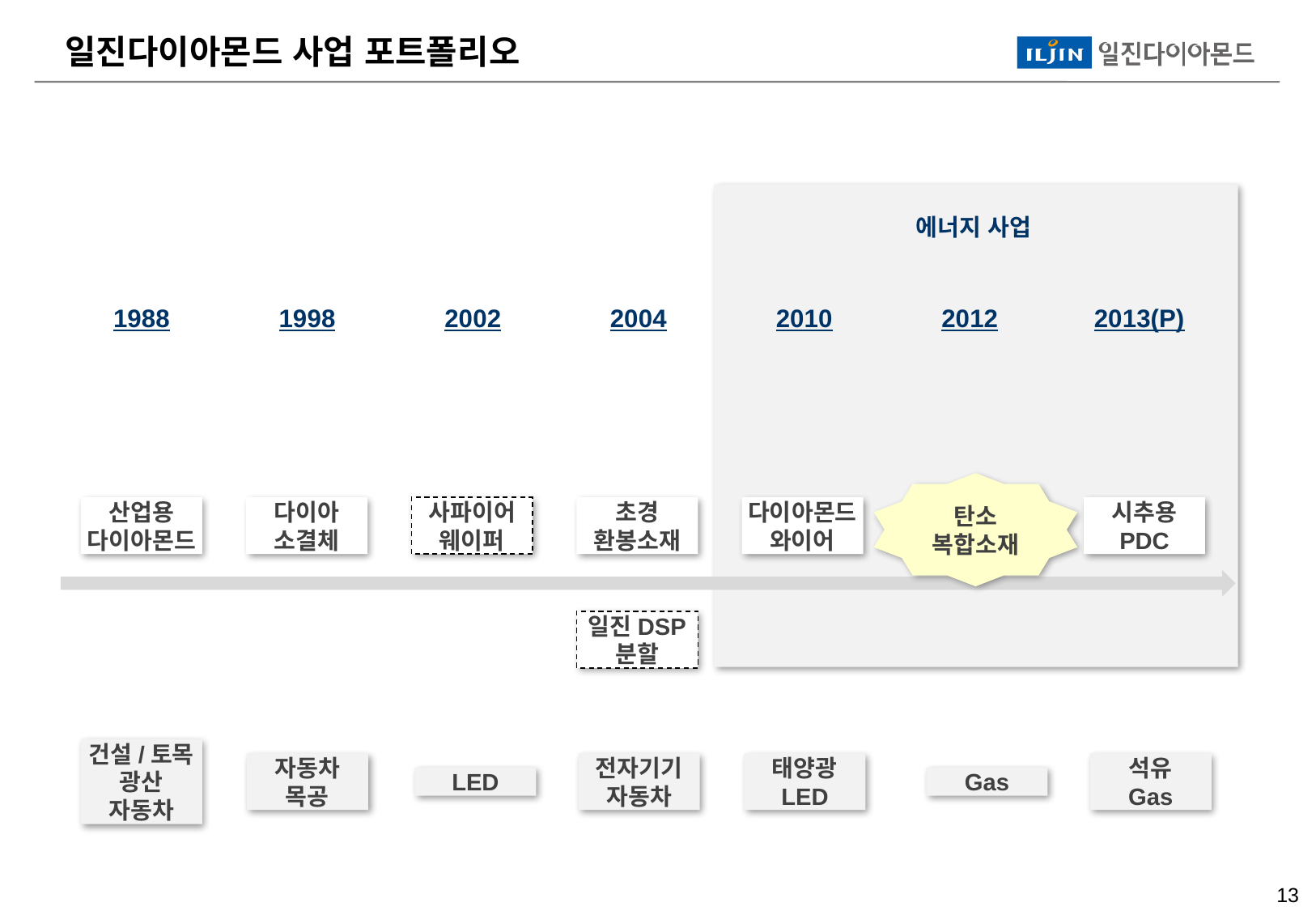

일진다이아몬드 사업 포트폴리오

에너지 사업
1988
1998
2002
2004
2010
2012
2013(P)
탄소
복합소재
산업용
다이아몬드
다이아
소결체
사파이어
웨이퍼
초경
환봉소재
다이아몬드
와이어
시추용
PDC

일진DSP
분할
건설/토목
광산
자동차
자동차
목공
전자기기
자동차
태양광
LED
석유
Gas
LED
Gas
13